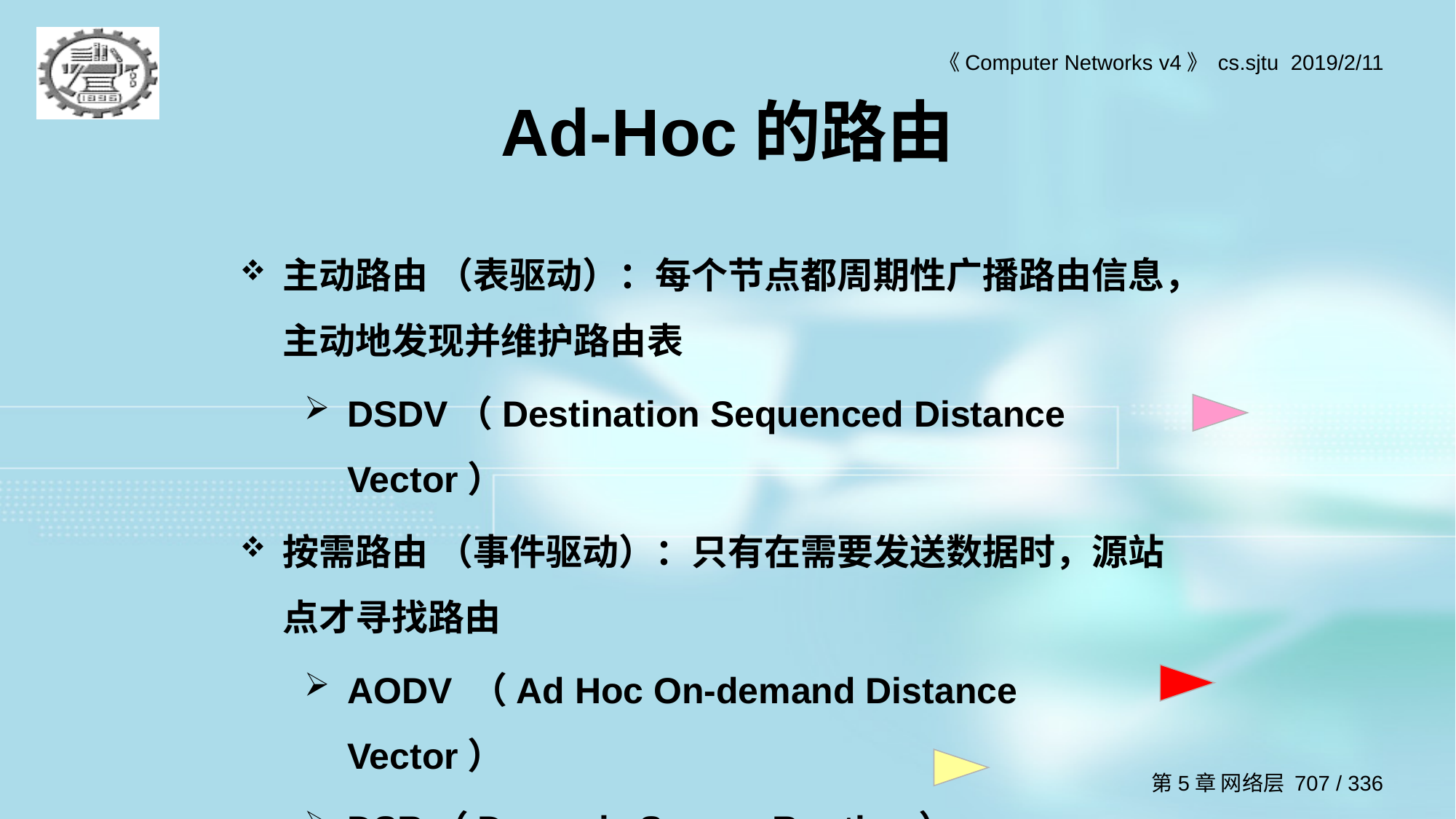

Ad-Hoc的路由
主动路由 （表驱动）：每个节点都周期性广播路由信息，主动地发现并维护路由表
DSDV（Destination Sequenced Distance Vector）
按需路由 （事件驱动）：只有在需要发送数据时，源站点才寻找路由
AODV （Ad Hoc On-demand Distance Vector）
DSR（Dynamic Source Routing）